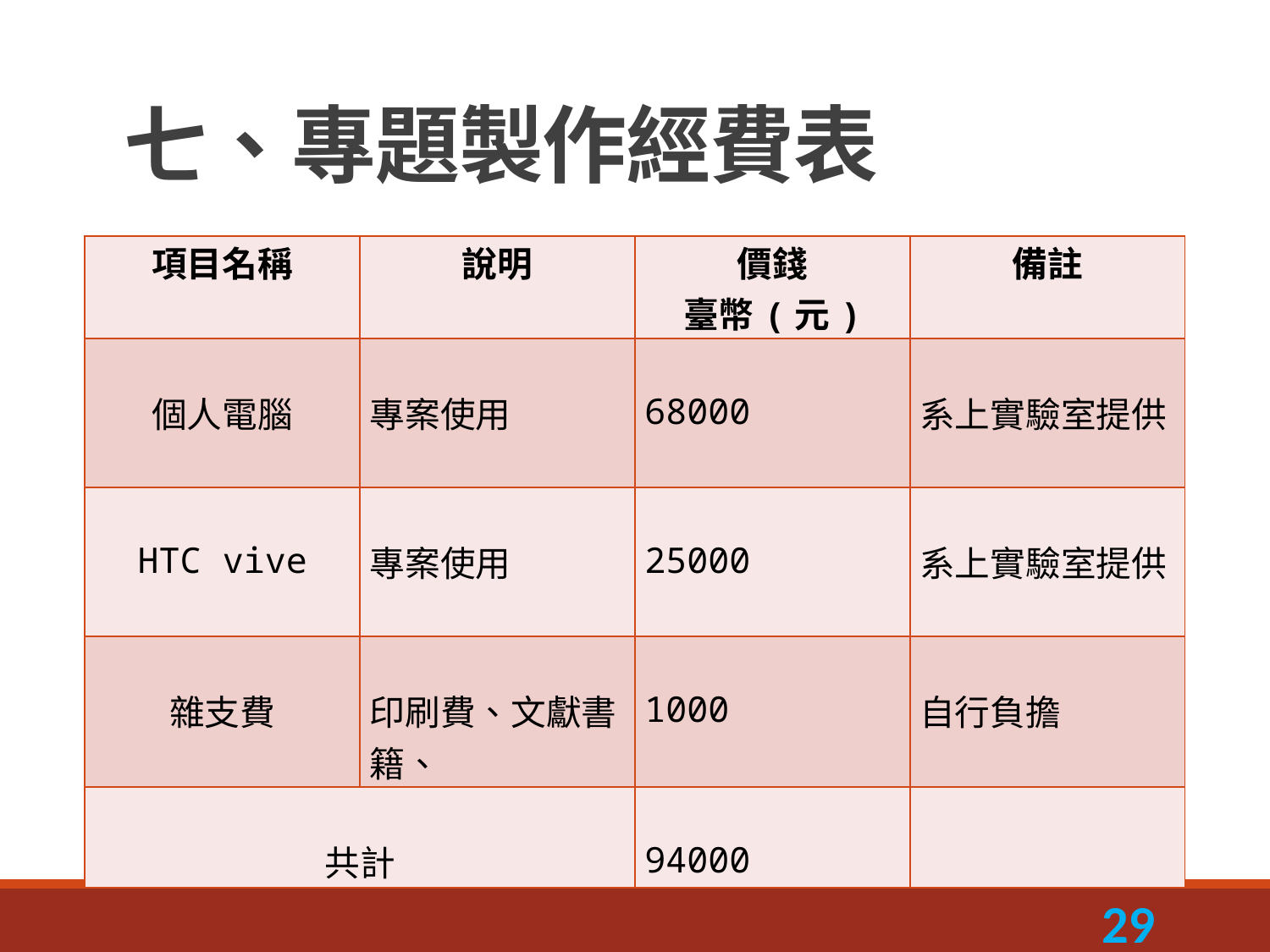

# 七、專題製作經費表
| 項目名稱 | 說明 | 價錢 臺幣(元) | 備註 |
| --- | --- | --- | --- |
| 個人電腦 | 專案使用 | 68000 | 系上實驗室提供 |
| HTC vive | 專案使用 | 25000 | 系上實驗室提供 |
| 雜支費 | 印刷費、文獻書籍、 | 1000 | 自行負擔 |
| 共計 |  | 94000 |  |
29